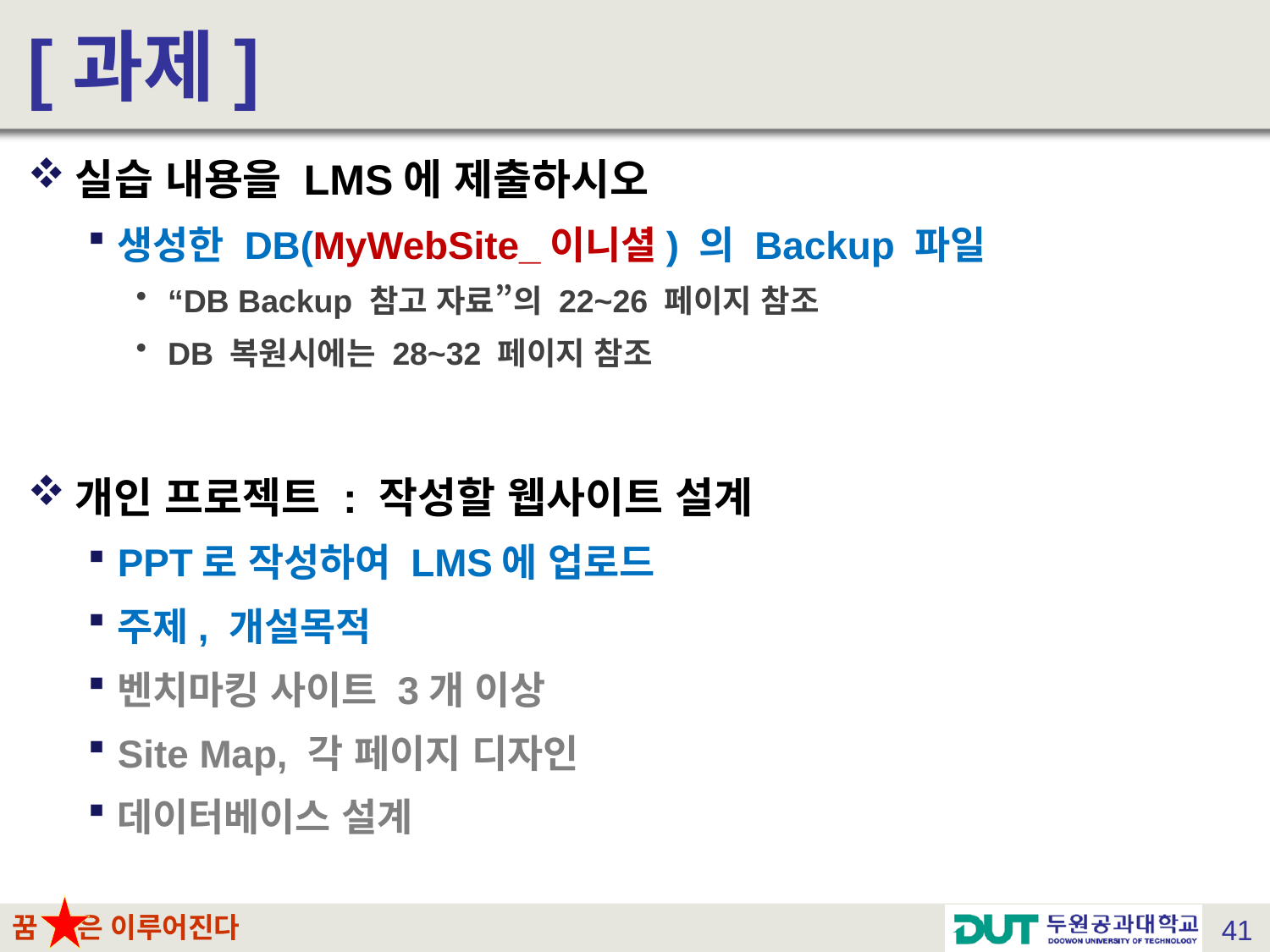

# [과제]
실습 내용을 LMS에 제출하시오
생성한 DB(MyWebSite_이니셜) 의 Backup 파일
“DB Backup 참고 자료”의 22~26 페이지 참조
DB 복원시에는 28~32 페이지 참조

개인 프로젝트 : 작성할 웹사이트 설계
PPT로 작성하여 LMS에 업로드
주제, 개설목적
벤치마킹 사이트 3개 이상
Site Map, 각 페이지 디자인
데이터베이스 설계